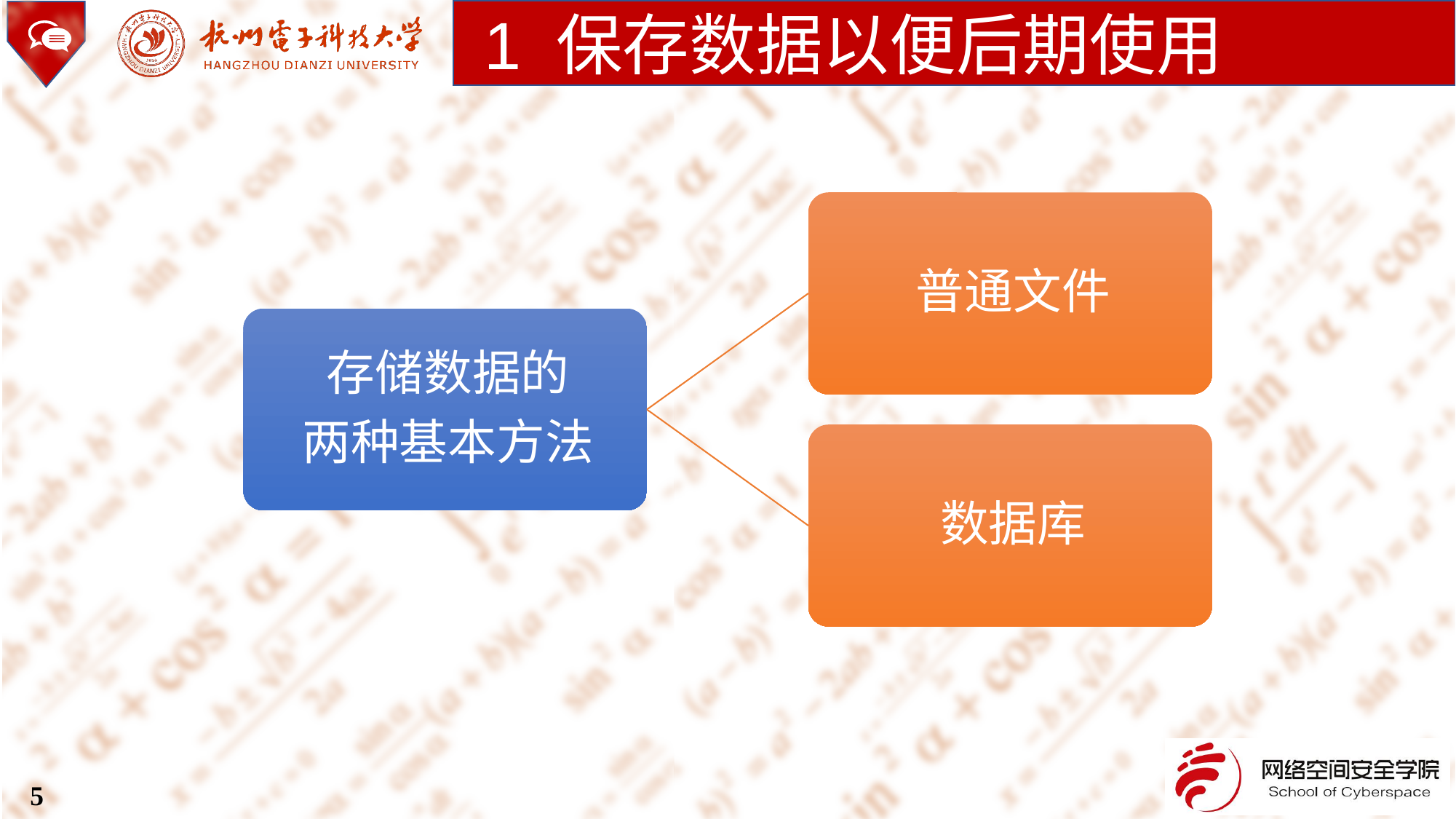

1 保存数据以便后期使用
存储数据的
两种基本方法

普通文件

数据库
5